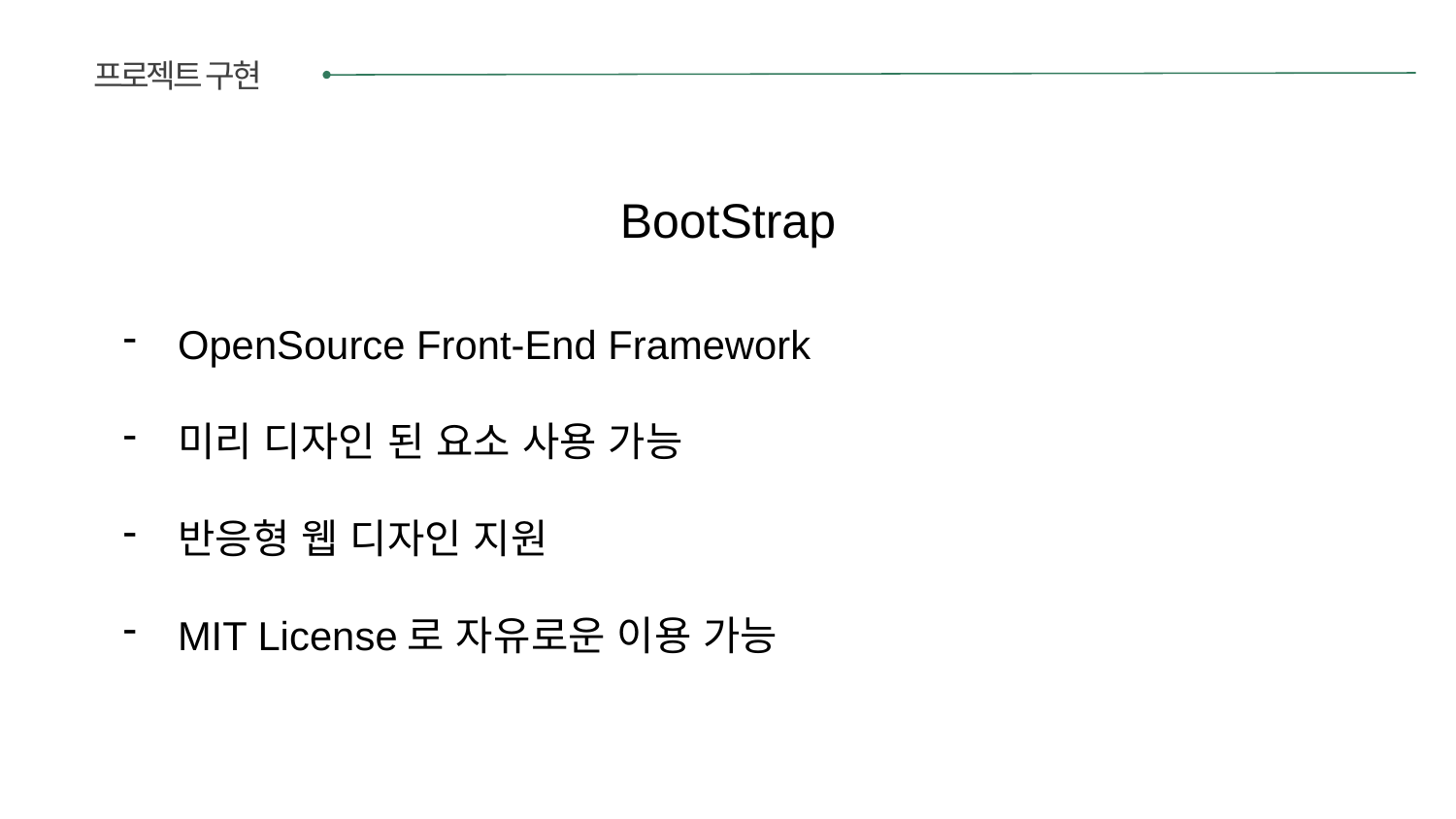

프로젝트 구현
BootStrap
OpenSource Front-End Framework
미리 디자인 된 요소 사용 가능
반응형 웹 디자인 지원
MIT License로 자유로운 이용 가능